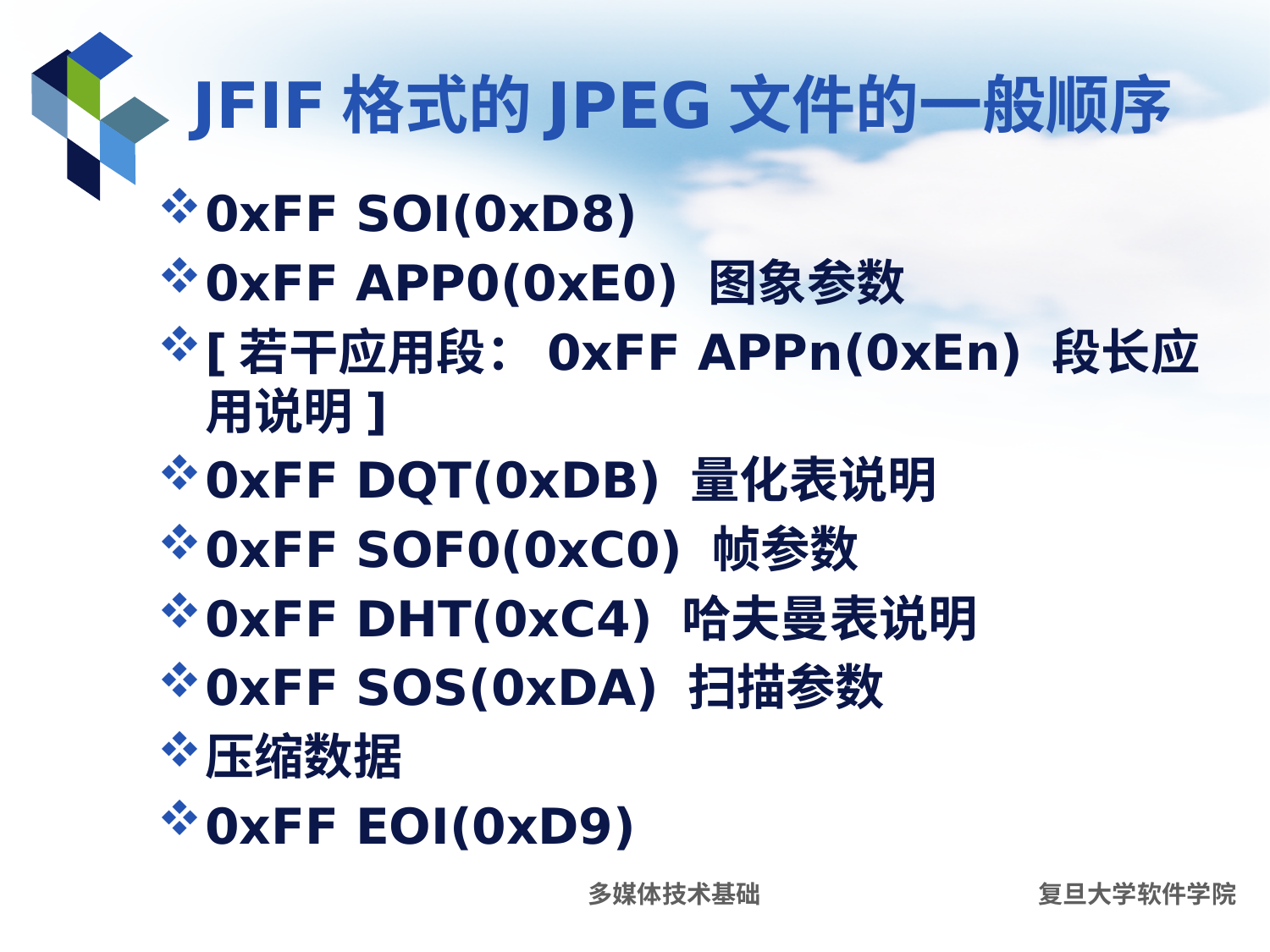

# JFIF格式的JPEG文件的一般顺序
0xFF SOI(0xD8)
0xFF APP0(0xE0) 图象参数
[若干应用段：0xFF APPn(0xEn) 段长应用说明]
0xFF DQT(0xDB) 量化表说明
0xFF SOF0(0xC0) 帧参数
0xFF DHT(0xC4) 哈夫曼表说明
0xFF SOS(0xDA) 扫描参数
压缩数据
0xFF EOI(0xD9)
多媒体技术基础